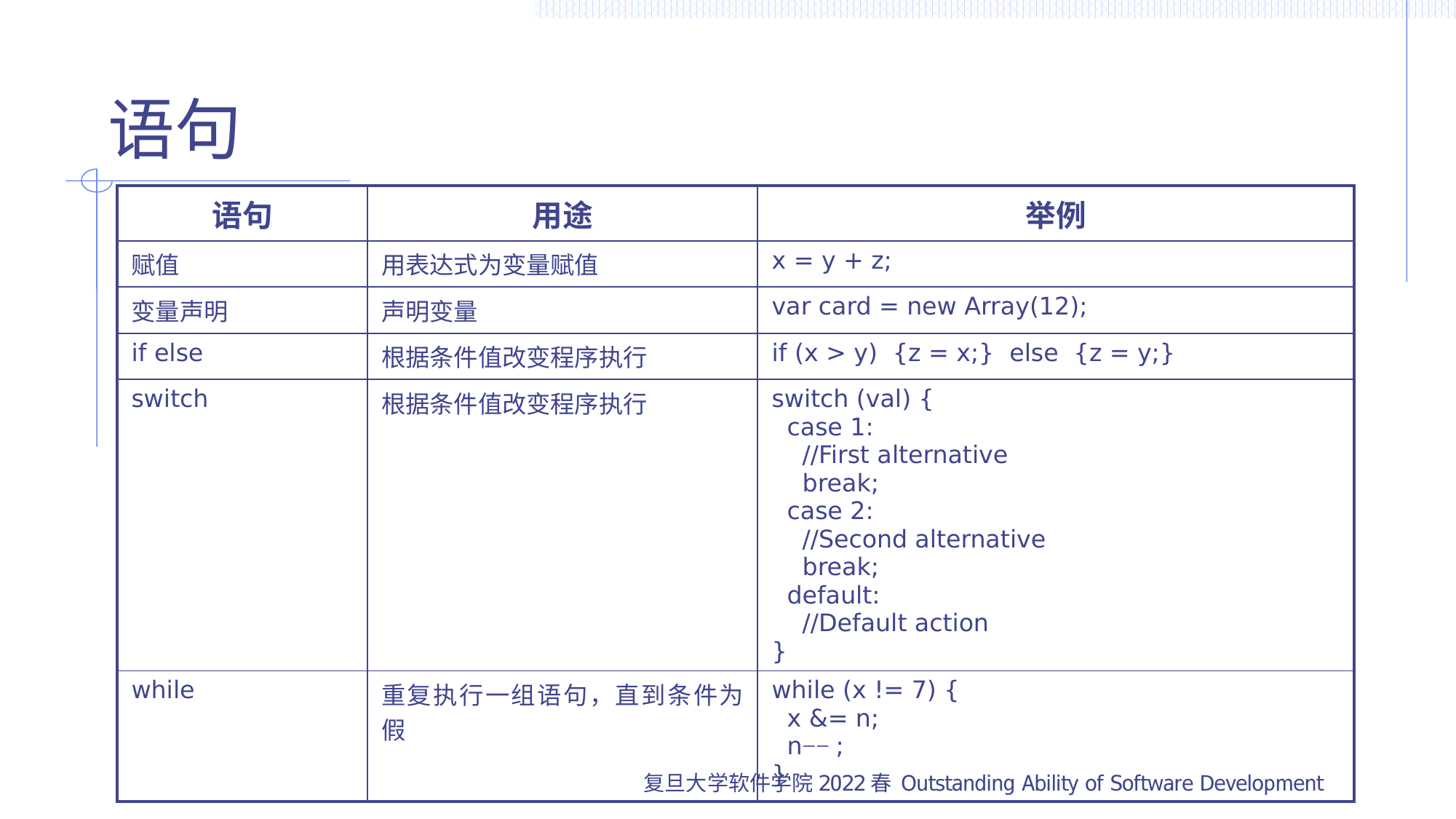

# 语句
| 语句 | 用途 | 举例 |
| --- | --- | --- |
| 赋值 | 用表达式为变量赋值 | x = y + z; |
| 变量声明 | 声明变量 | var card = new Array(12); |
| if else | 根据条件值改变程序执行 | if (x > y) {z = x;} else {z = y;} |
| switch | 根据条件值改变程序执行 | switch (val) { case 1: //First alternative break; case 2: //Second alternative break; default: //Default action } |
| while | 重复执行一组语句，直到条件为假 | while (x != 7) { x &= n; n−− ; } |